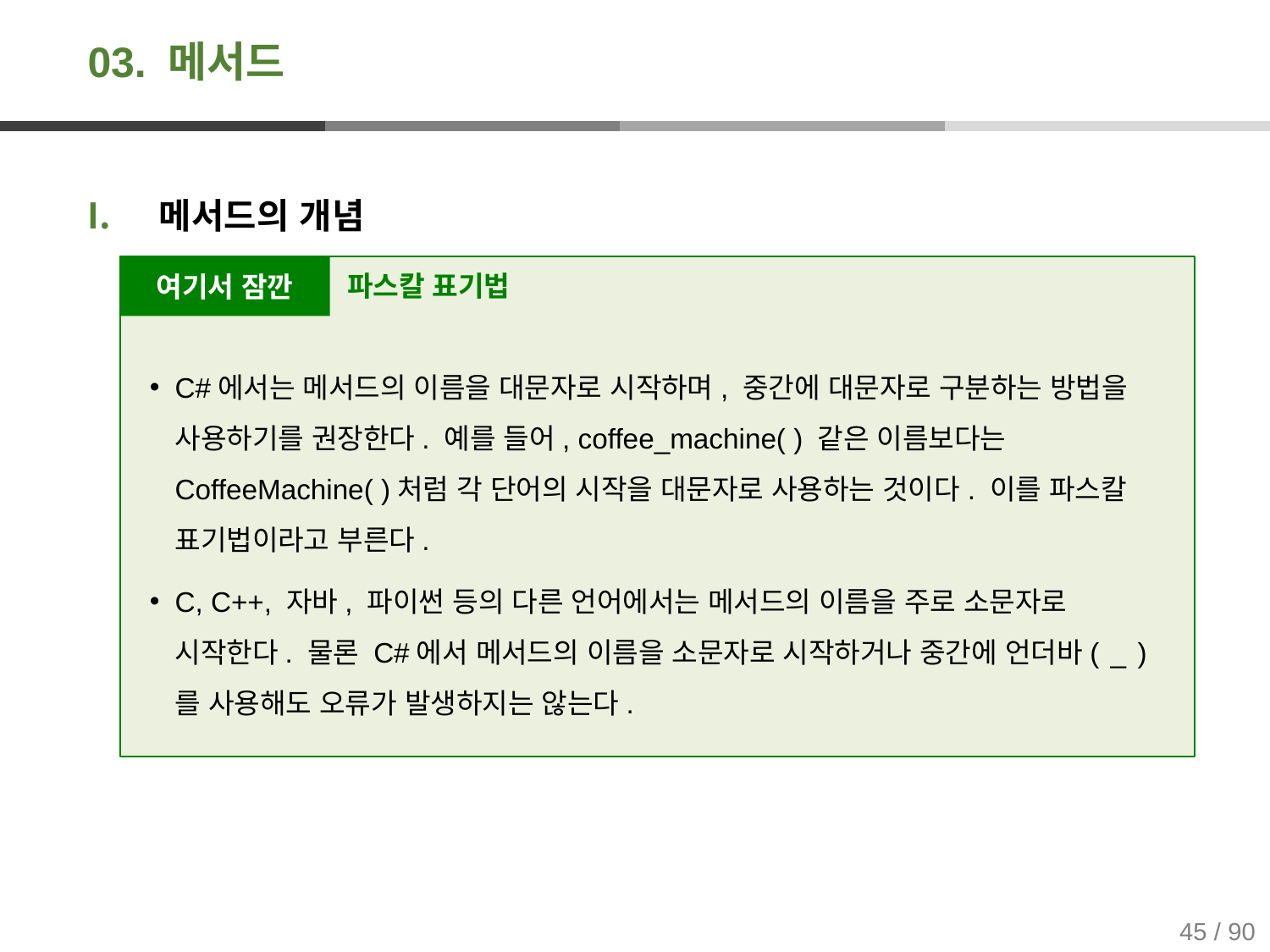

# 03. 메서드
메서드의 개념

C#에서는 메서드의 이름을 대문자로 시작하며, 중간에 대문자로 구분하는 방법을 사용하기를 권장한다. 예를 들어, coffee_machine( ) 같은 이름보다는 CoffeeMachine( )처럼 각 단어의 시작을 대문자로 사용하는 것이다. 이를 파스칼 표기법이라고 부른다.
C, C++, 자바, 파이썬 등의 다른 언어에서는 메서드의 이름을 주로 소문자로 시작한다. 물론 C#에서 메서드의 이름을 소문자로 시작하거나 중간에 언더바(  _  )를 사용해도 오류가 발생하지는 않는다.

여기서 잠깐
파스칼 표기법